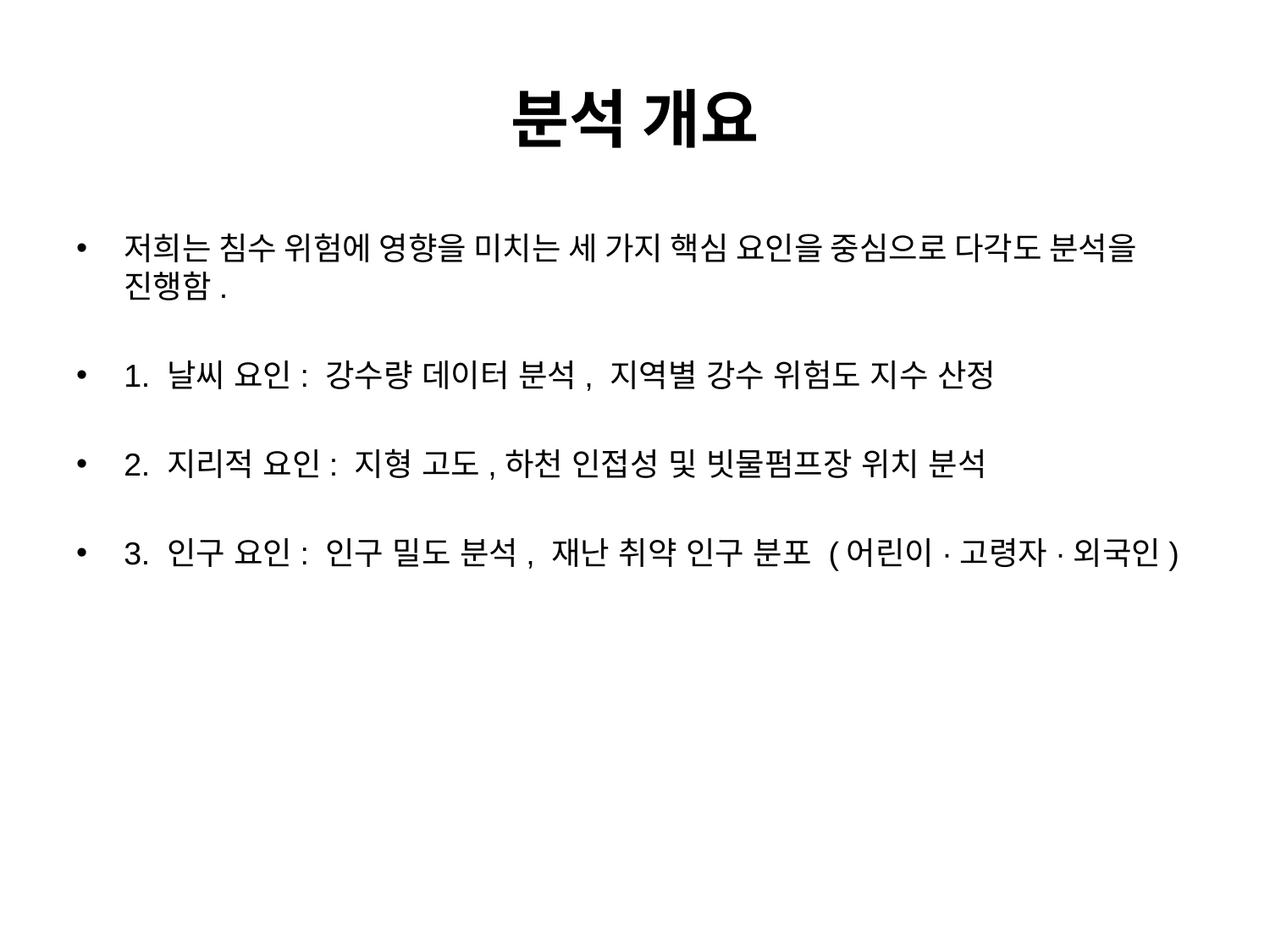

# 분석 개요
저희는 침수 위험에 영향을 미치는 세 가지 핵심 요인을 중심으로 다각도 분석을 진행함.

1. 날씨 요인: 강수량 데이터 분석, 지역별 강수 위험도 지수 산정

2. 지리적 요인: 지형 고도,하천 인접성 및 빗물펌프장 위치 분석

3. 인구 요인: 인구 밀도 분석, 재난 취약 인구 분포 (어린이·고령자·외국인)